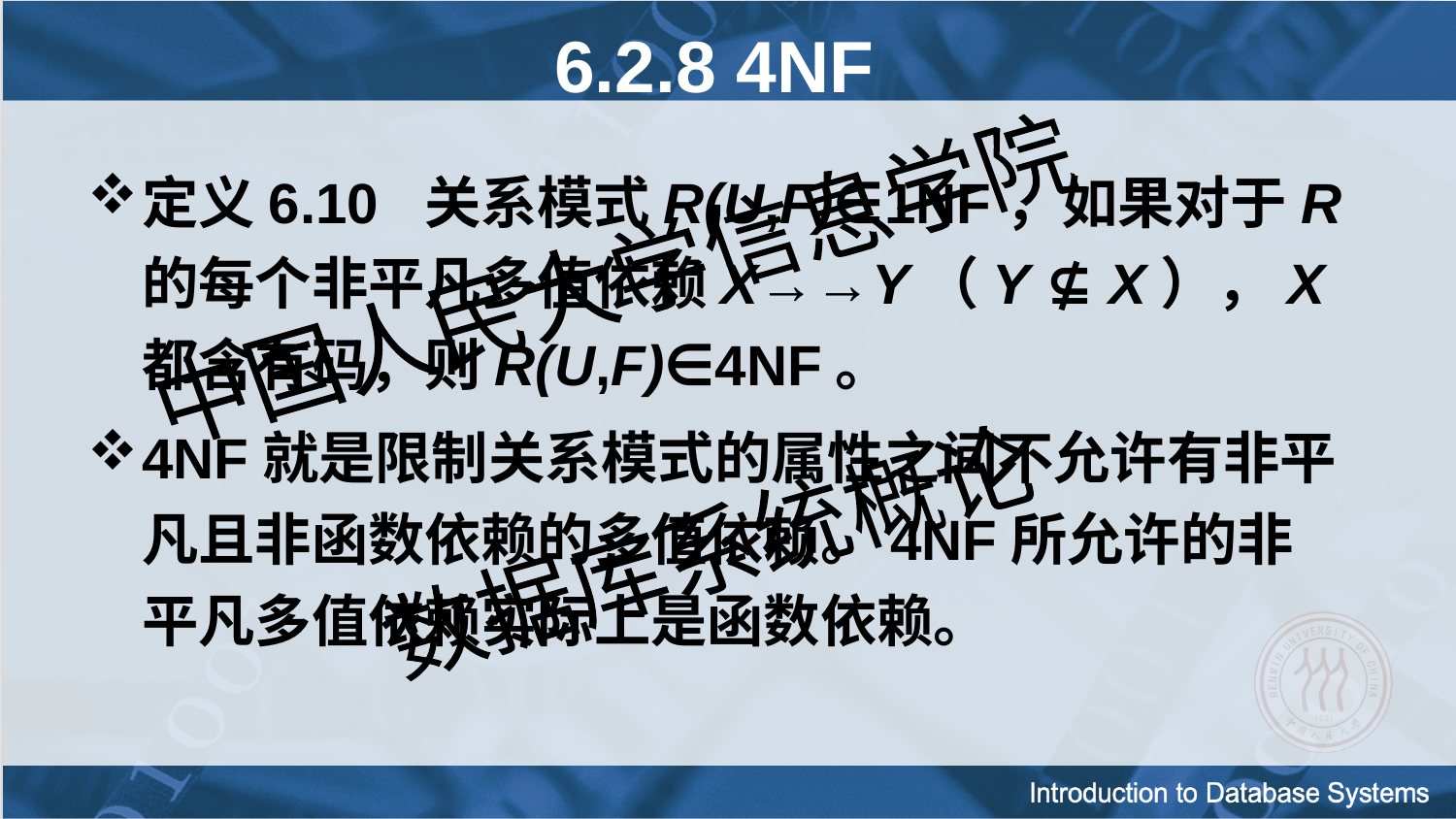

# 6.2.8 4NF
定义6.10  关系模式R(U,F)∈1NF，如果对于R的每个非平凡多值依赖X→→Y（Y ⊈ X），X都含有码，则R(U,F)∈4NF。
4NF就是限制关系模式的属性之间不允许有非平凡且非函数依赖的多值依赖。4NF所允许的非平凡多值依赖实际上是函数依赖。